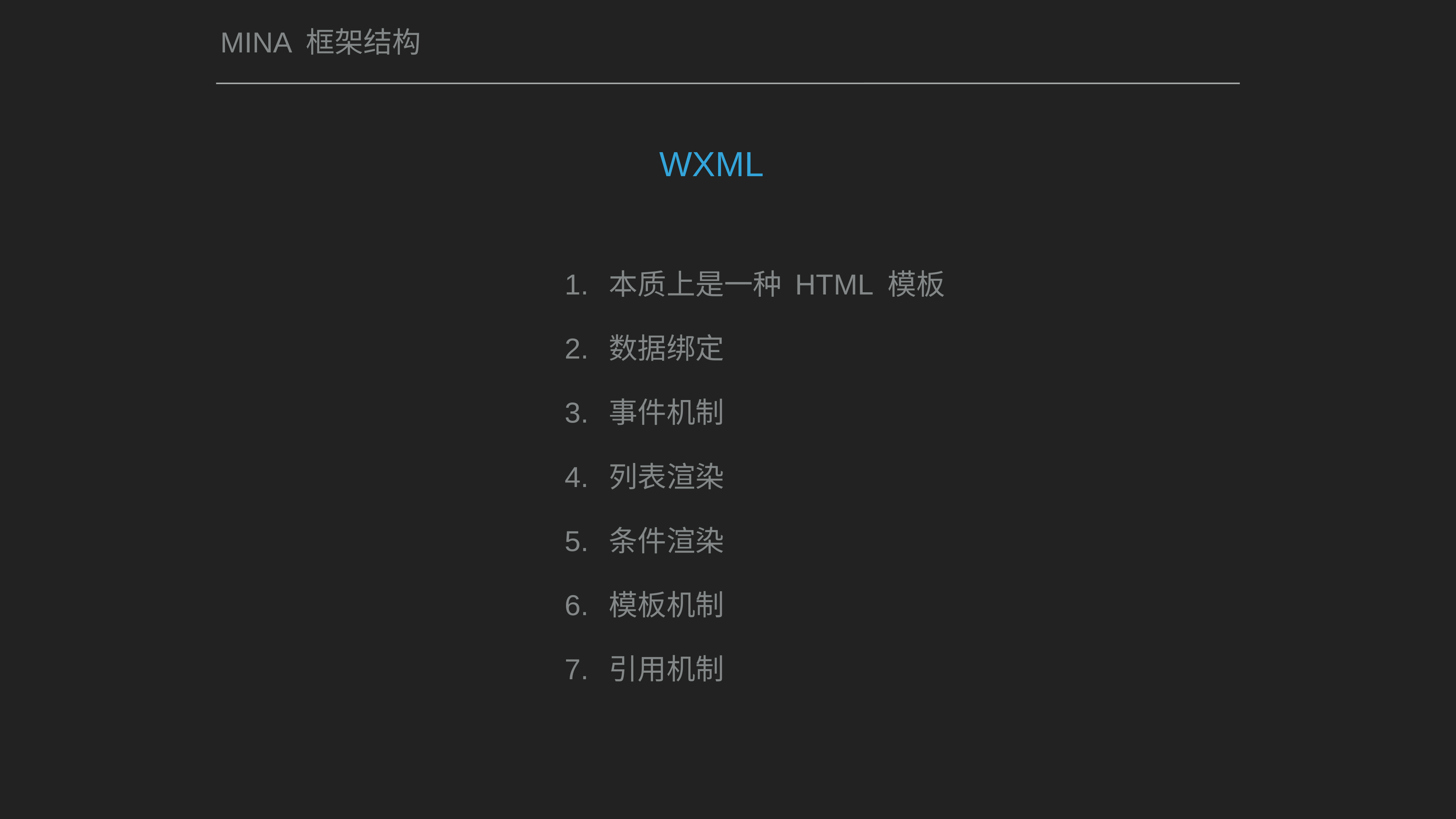

# MINA 框架结构
WXML
本质上是一种 HTML 模板
数据绑定
事件机制
列表渲染
条件渲染
模板机制
引用机制